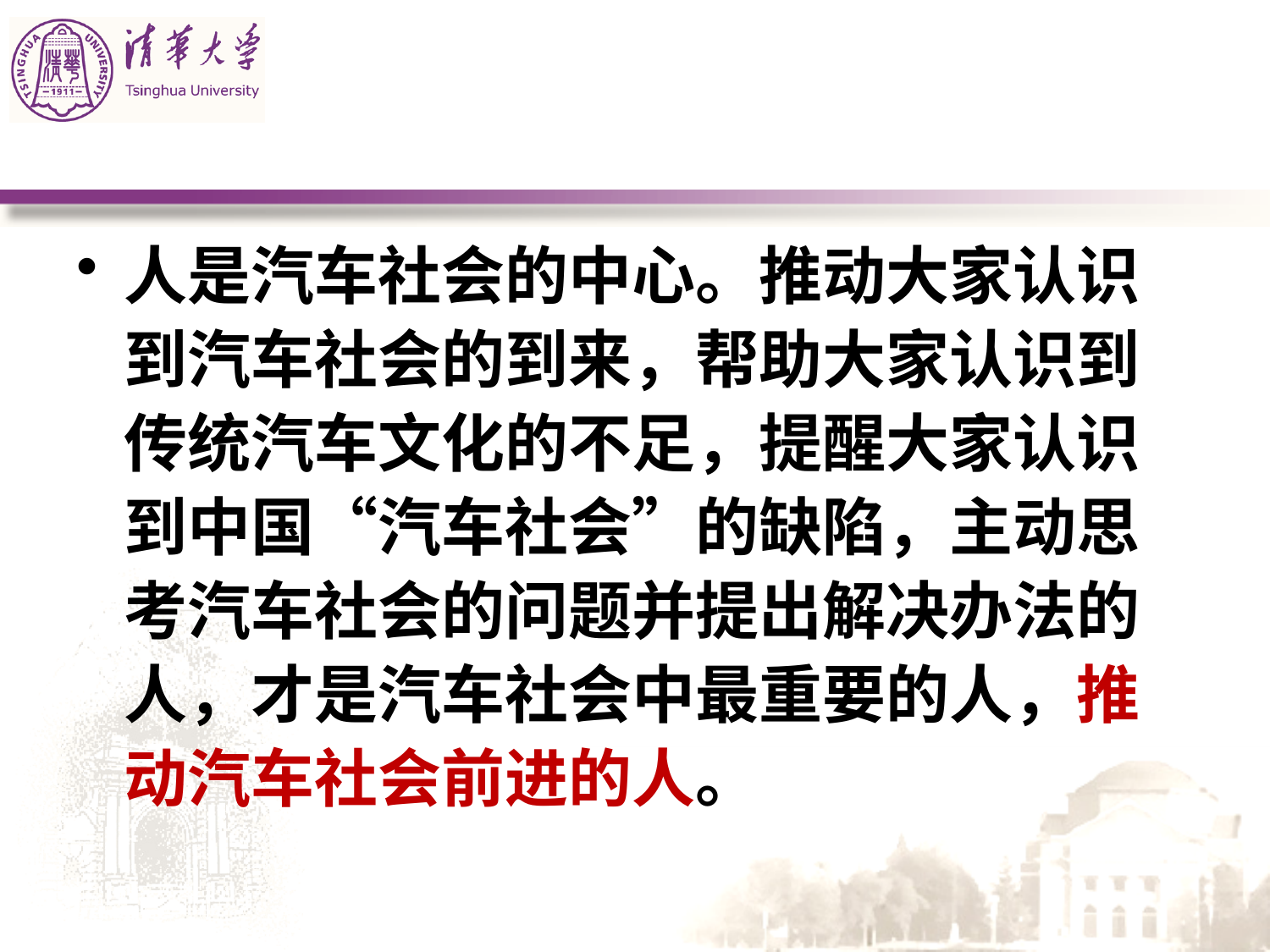

#
人是汽车社会的中心。推动大家认识到汽车社会的到来，帮助大家认识到传统汽车文化的不足，提醒大家认识到中国“汽车社会”的缺陷，主动思考汽车社会的问题并提出解决办法的人，才是汽车社会中最重要的人，推动汽车社会前进的人。